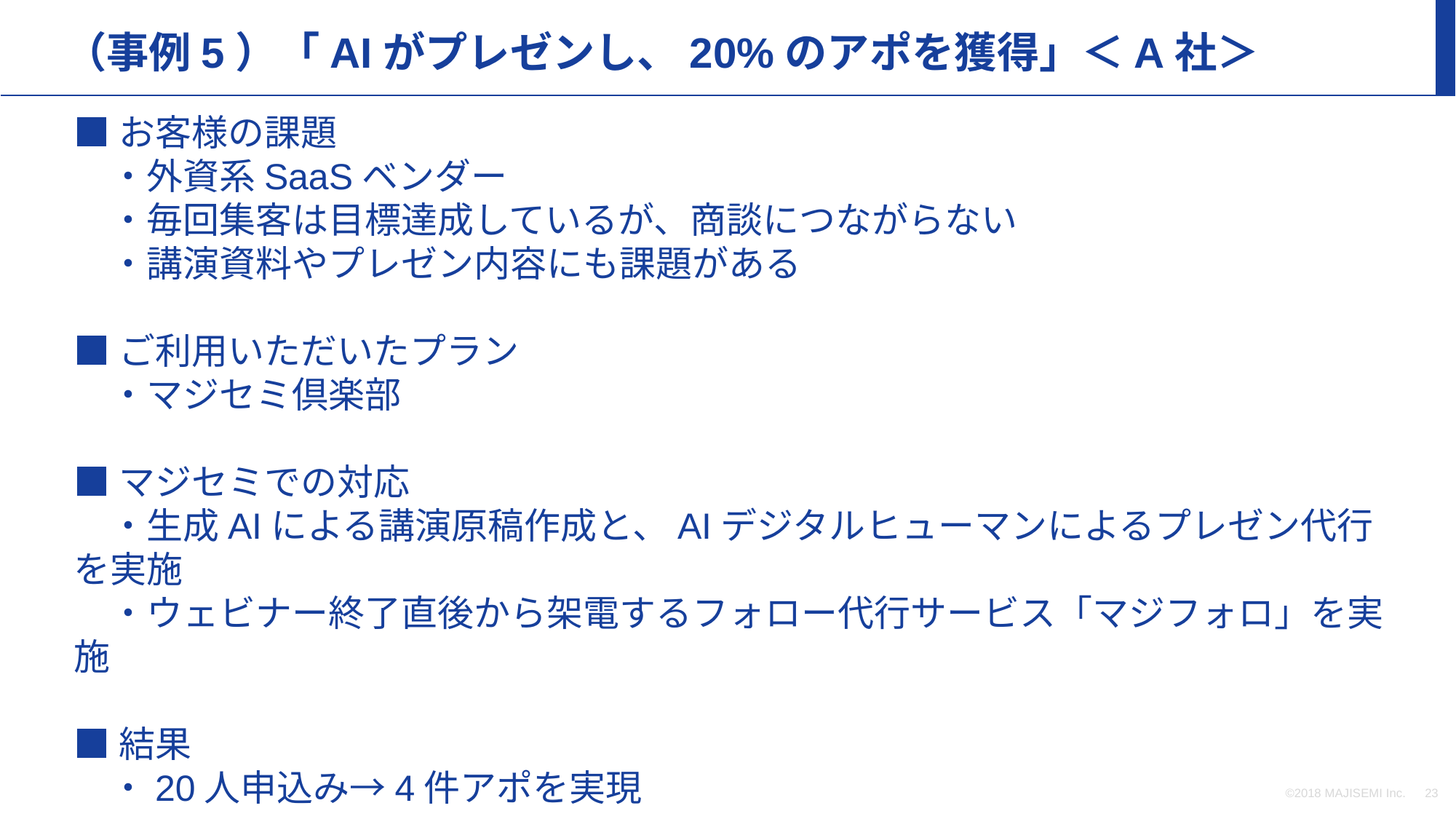

（事例5）「AIがプレゼンし、20%のアポを獲得」＜A社＞
■お客様の課題
　・外資系SaaSベンダー
　・毎回集客は目標達成しているが、商談につながらない
　・講演資料やプレゼン内容にも課題がある

■ご利用いただいたプラン
　・マジセミ倶楽部

■マジセミでの対応
　・生成AIによる講演原稿作成と、AIデジタルヒューマンによるプレゼン代行を実施
　・ウェビナー終了直後から架電するフォロー代行サービス「マジフォロ」を実施

■結果
　・20人申込み→4件アポを実現
©2018 MAJISEMI Inc.
23